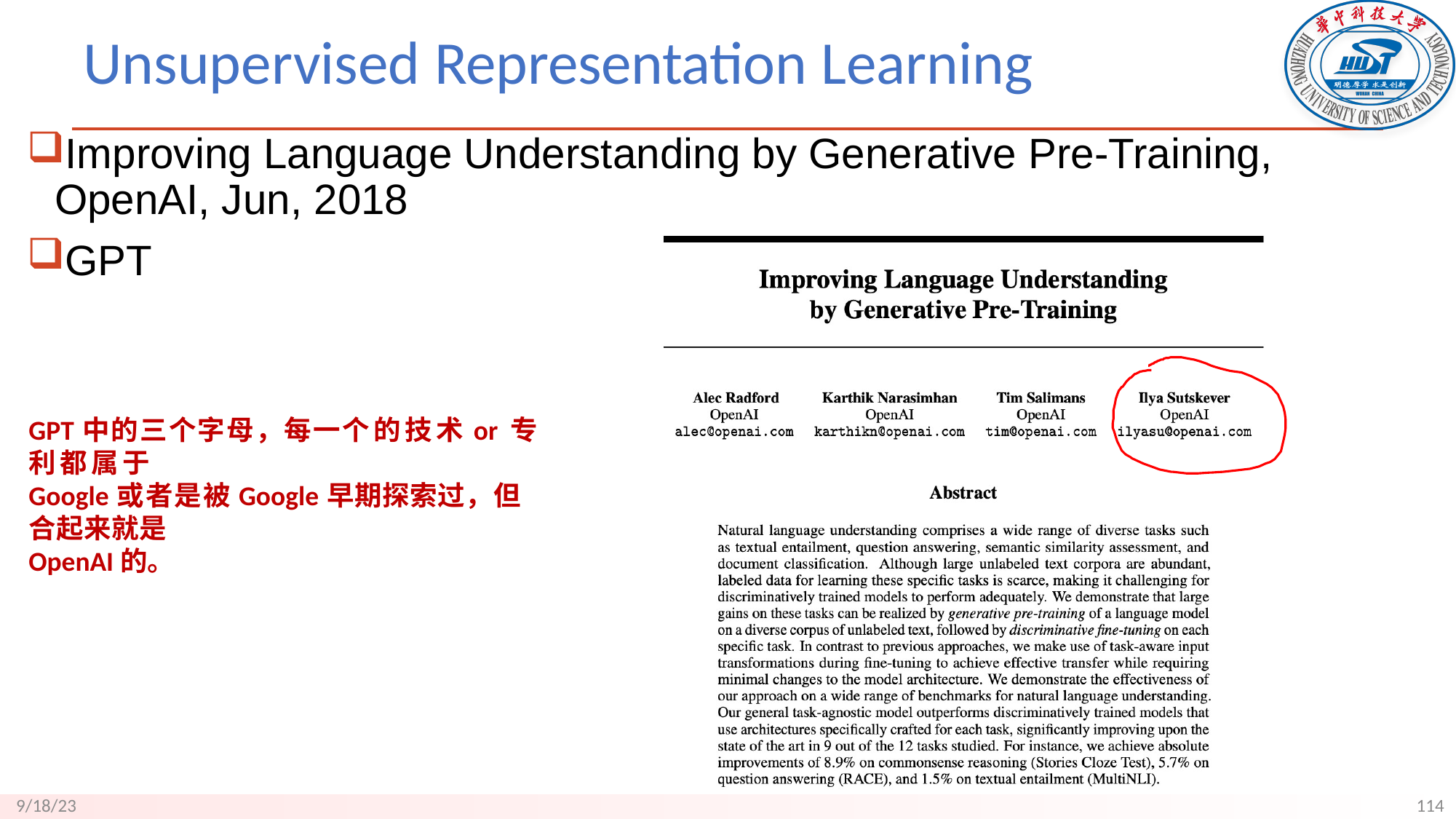

# Unsupervised Representation Learning
Improving Language Understanding by Generative Pre-Training, OpenAI, Jun, 2018
GPT

GPT中的三个字母，每一个的技术or 专利都属于
Google或者是被Google早期探索过，但合起来就是
OpenAI的。
114
9/18/23